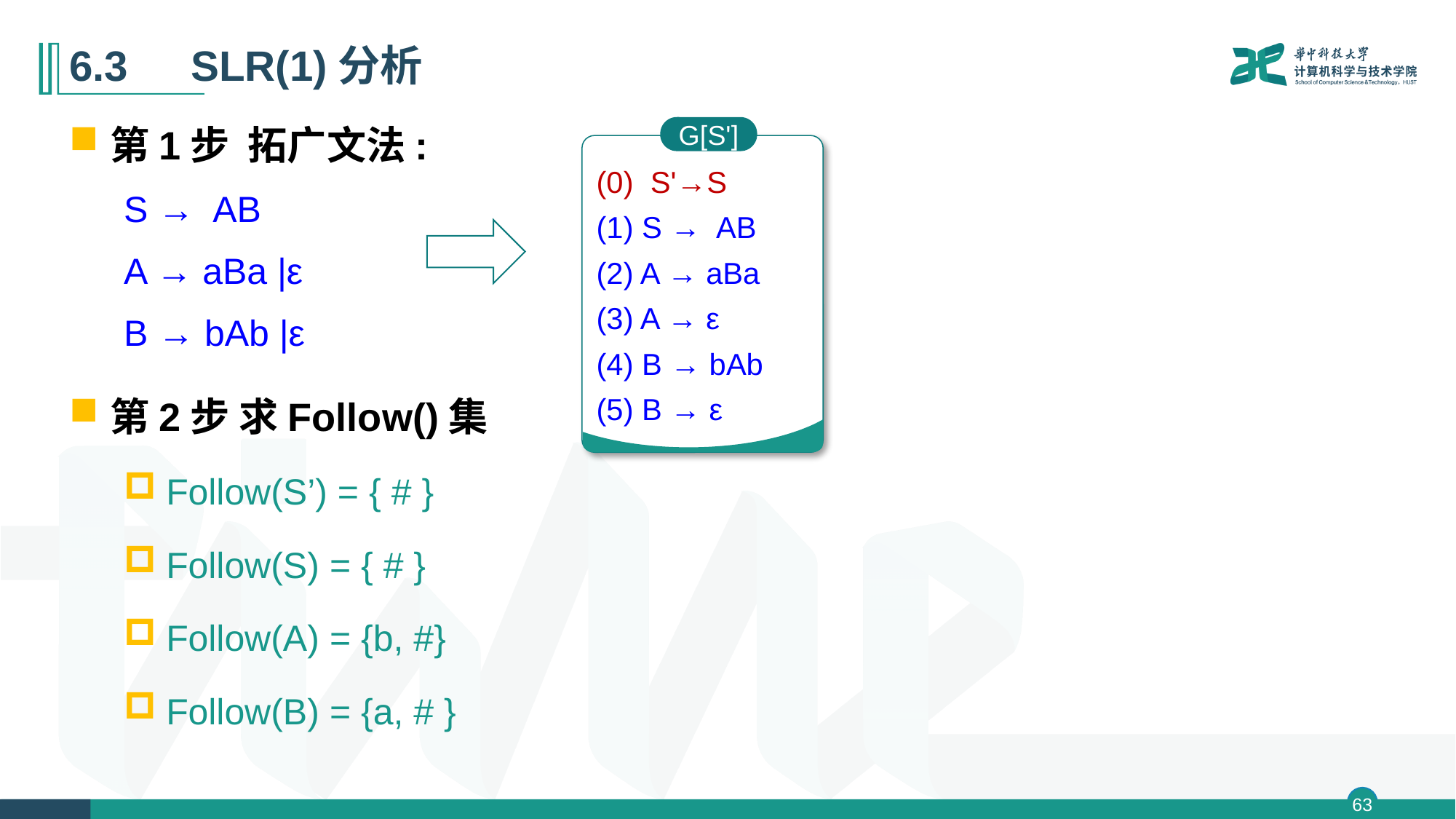

# 6.3　SLR(1)分析
第1步  拓广文法:
S →  AB
A → aBa |ε
B → bAb |ε
第2步 求Follow()集
Follow(S’) = { # }
Follow(S) = { # }
Follow(A) = {b, #}
Follow(B) = {a, # }
G[S']

(0)  S'→S
(1) S →  AB
(2) A → aBa
(3) A → ε
(4) B → bAb
(5) B → ε